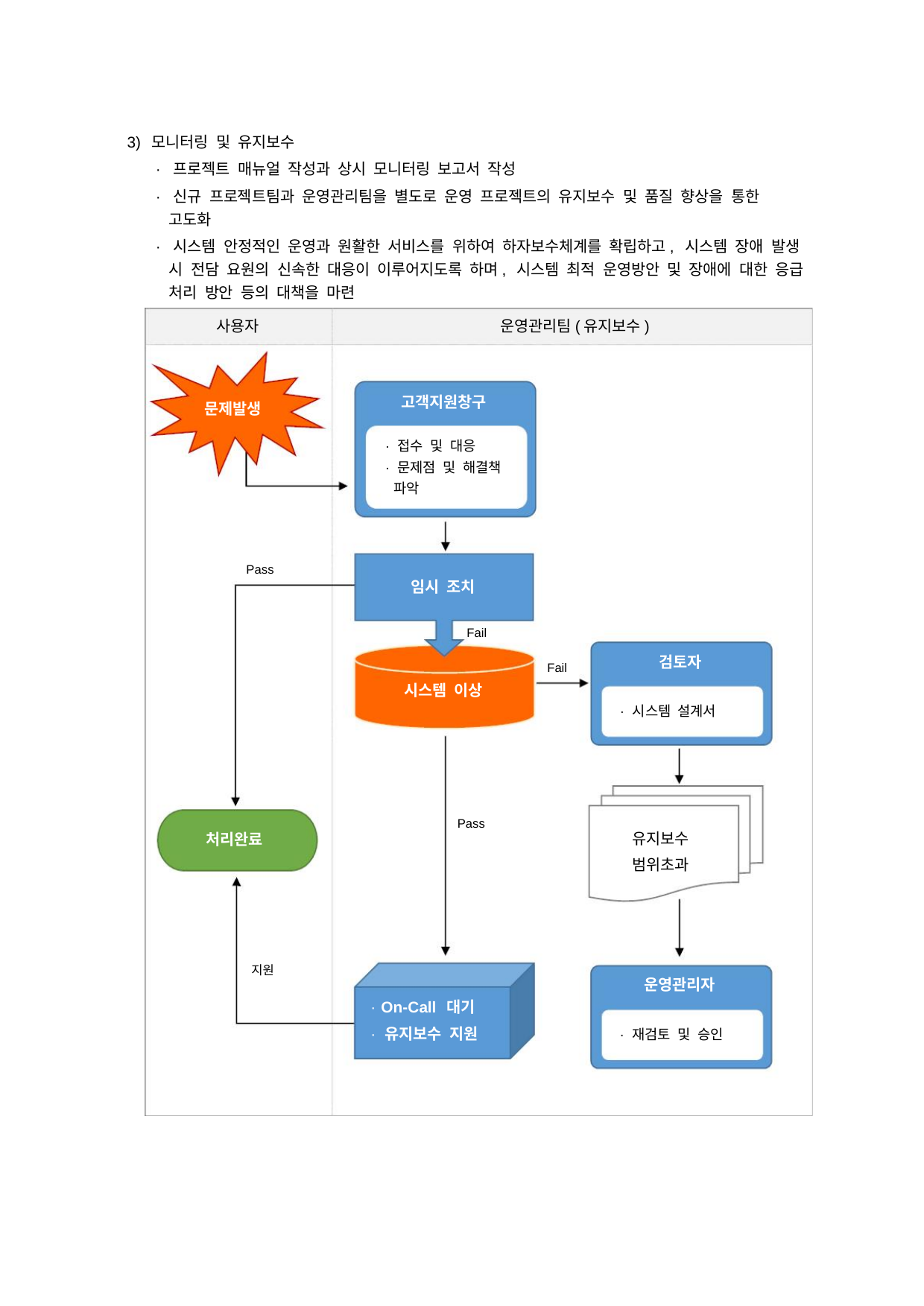

3) 모니터링 및 유지보수
· 프로젝트 매뉴얼 작성과 상시 모니터링 보고서 작성
· 신규 프로젝트팀과 운영관리팀을 별도로 운영 프로젝트의 유지보수 및 품질 향상을 통한
고도화
· 시스템 안정적인 운영과 원활한 서비스를 위하여 하자보수체계를 확립하고, 시스템 장애 발생
시 전담 요원의 신속한 대응이 이루어지도록 하며, 시스템 최적 운영방안 및 장애에 대한 응급
처리 방안 등의 대책을 마련

사용자
운영관리팀(유지보수)
고객지원창구
문제발생
· 접수 및 대응
· 문제점 및 해결책
파악
Pass
임시 조치
Fail
검토자
Fail
시스템 이상
· 시스템 설계서
Pass
유지보수
범위초과
처리완료
지원
운영관리자
· On-Call 대기
· 유지보수 지원
· 재검토 및 승인